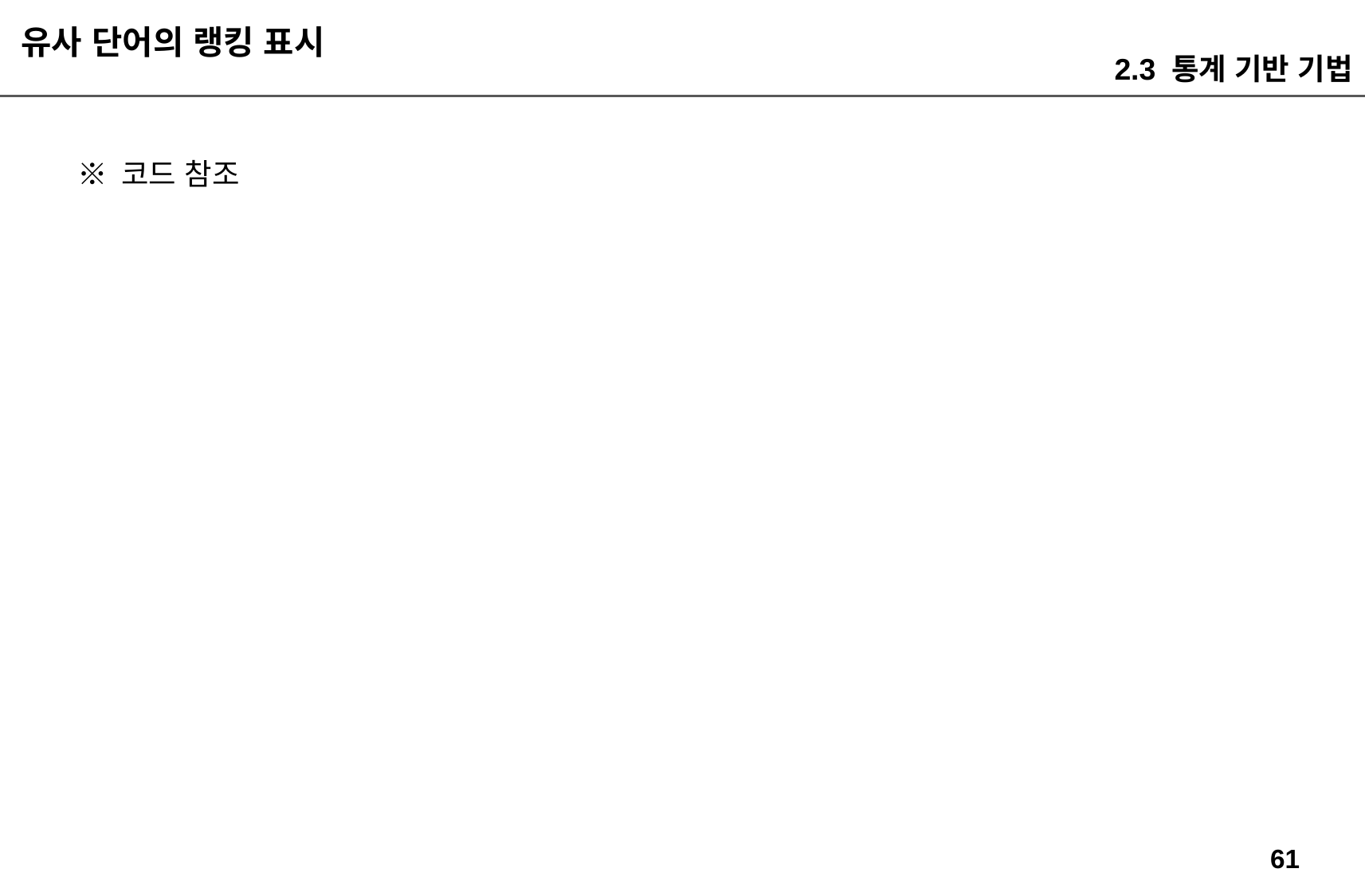

유사 단어의 랭킹 표시
2.3 통계 기반 기법
※ 코드 참조